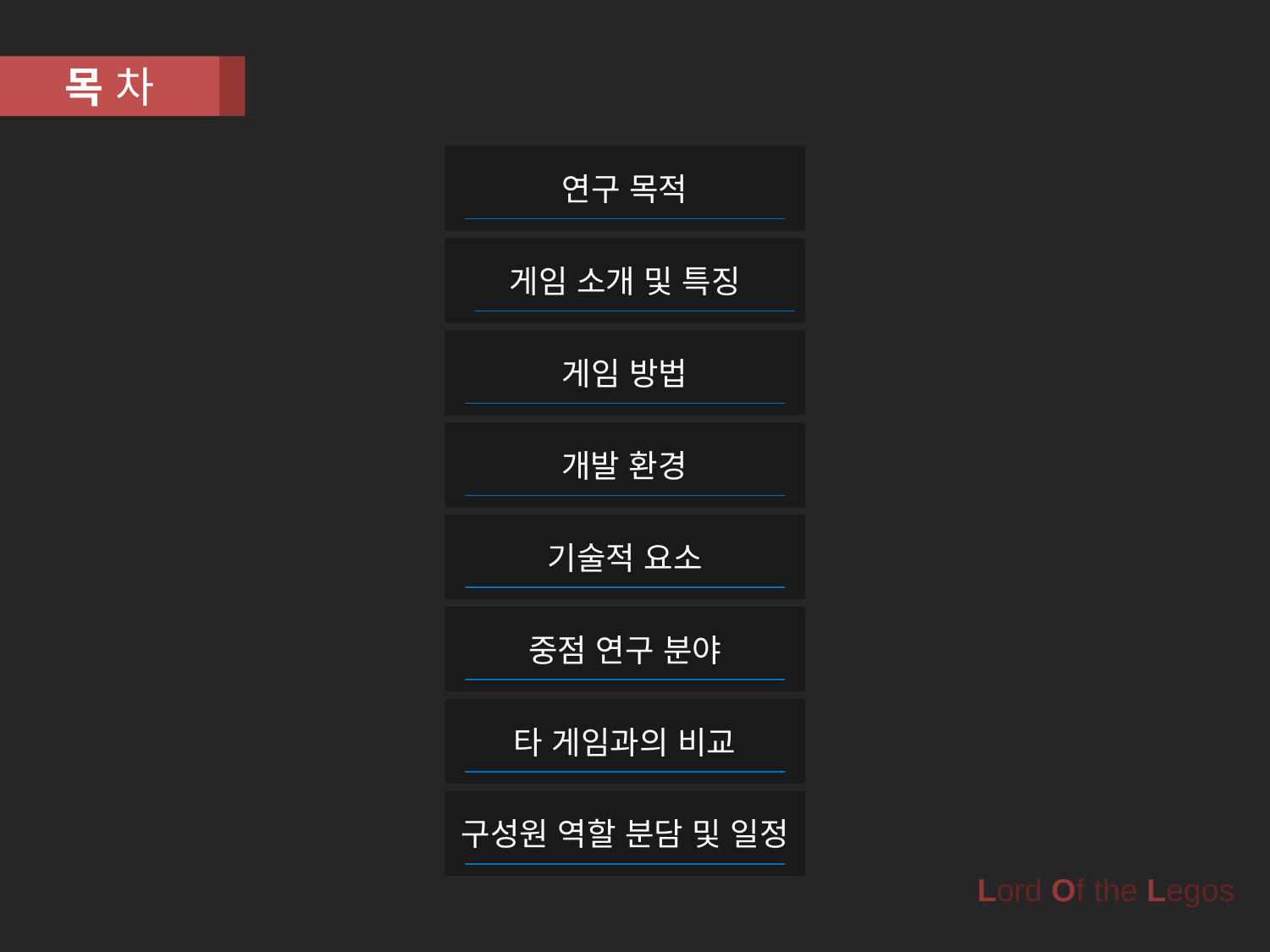

목 차

연구 목적
게임 소개 및 특징
게임 방법
개발 환경
기술적 요소
중점 연구 분야
타 게임과의 비교
구성원 역할 분담 및 일정
Lord Of the Legos